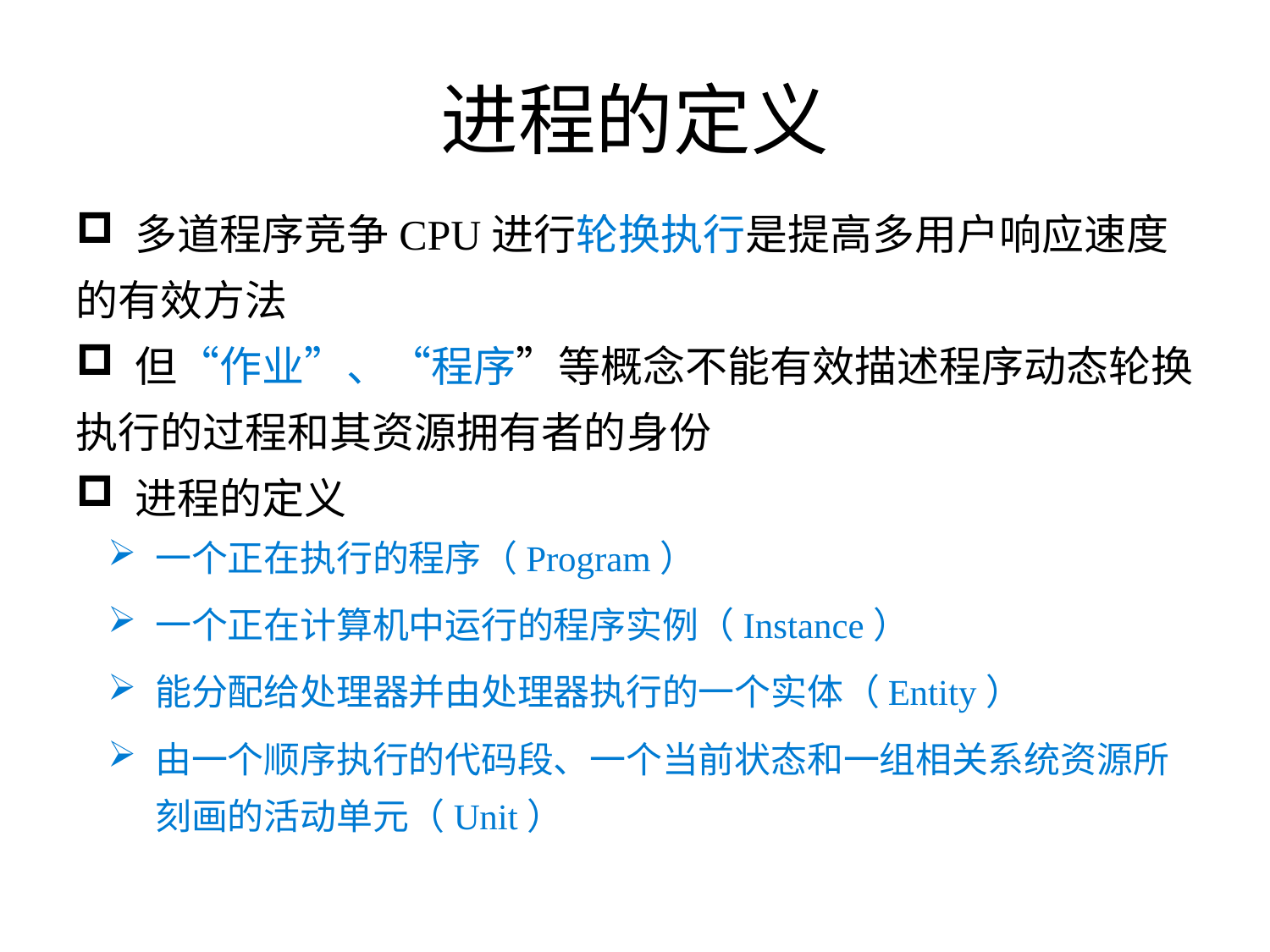

# 进程的定义
 多道程序竞争CPU进行轮换执行是提高多用户响应速度的有效方法
 但“作业”、“程序”等概念不能有效描述程序动态轮换执行的过程和其资源拥有者的身份
 进程的定义
一个正在执行的程序（Program）
一个正在计算机中运行的程序实例（Instance）
能分配给处理器并由处理器执行的一个实体（Entity）
由一个顺序执行的代码段、一个当前状态和一组相关系统资源所刻画的活动单元（Unit）